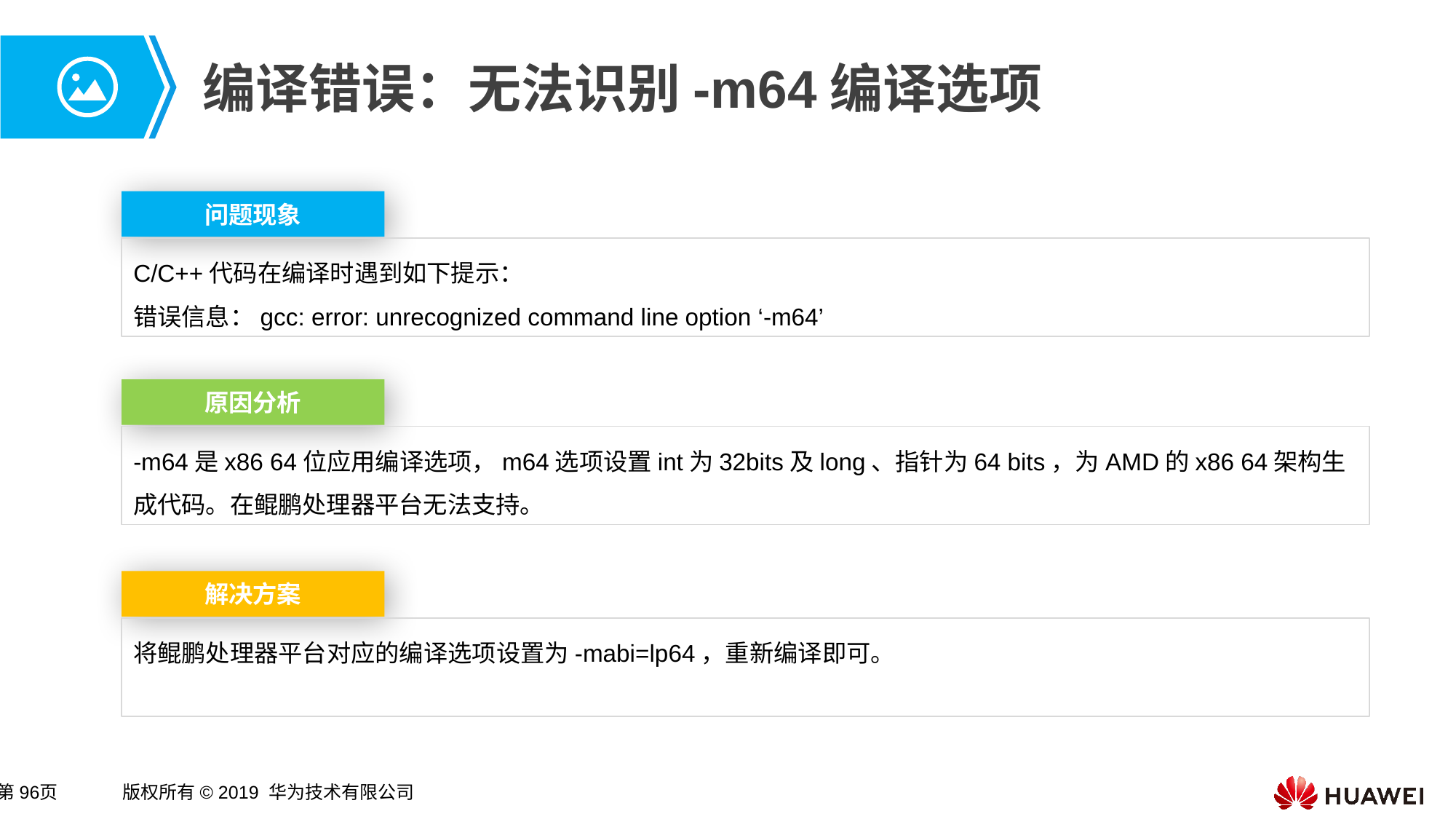

# 编译错误：无法识别-m64编译选项
问题现象
C/C++代码在编译时遇到如下提示：
错误信息：gcc: error: unrecognized command line option ‘-m64’

原因分析
-m64是x86 64位应用编译选项，m64选项设置int为32bits及long、指针为64 bits，为AMD的x86 64架构生成代码。在鲲鹏处理器平台无法支持。

解决方案
将鲲鹏处理器平台对应的编译选项设置为-mabi=lp64，重新编译即可。